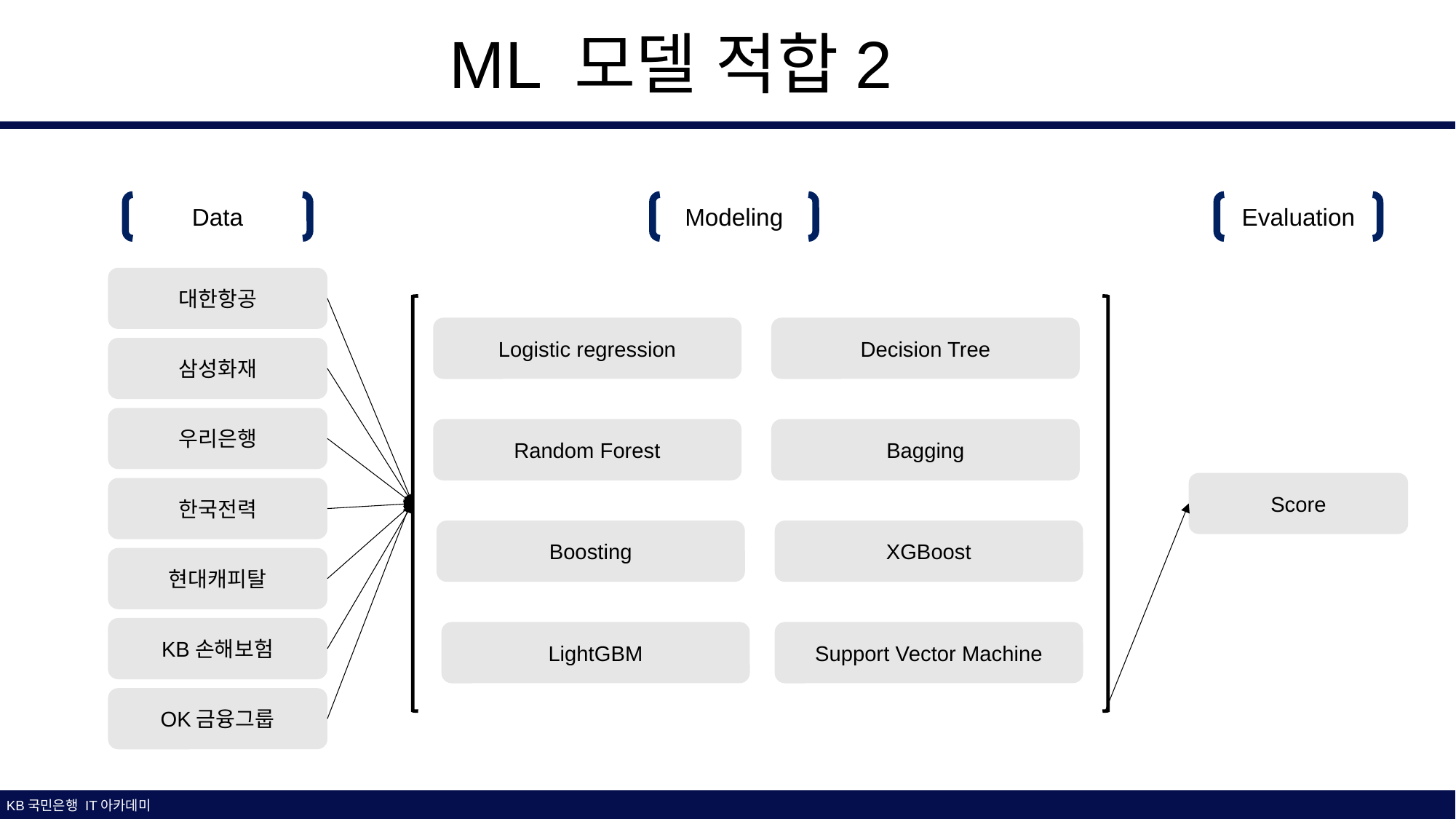

ML 모델 적합2
Data
Modeling
Evaluation
대한항공

Logistic regression
Decision Tree
삼성화재
우리은행
Random Forest
Bagging
Score
한국전력
Boosting
XGBoost
현대캐피탈
KB손해보험
LightGBM
Support Vector Machine
OK금융그룹